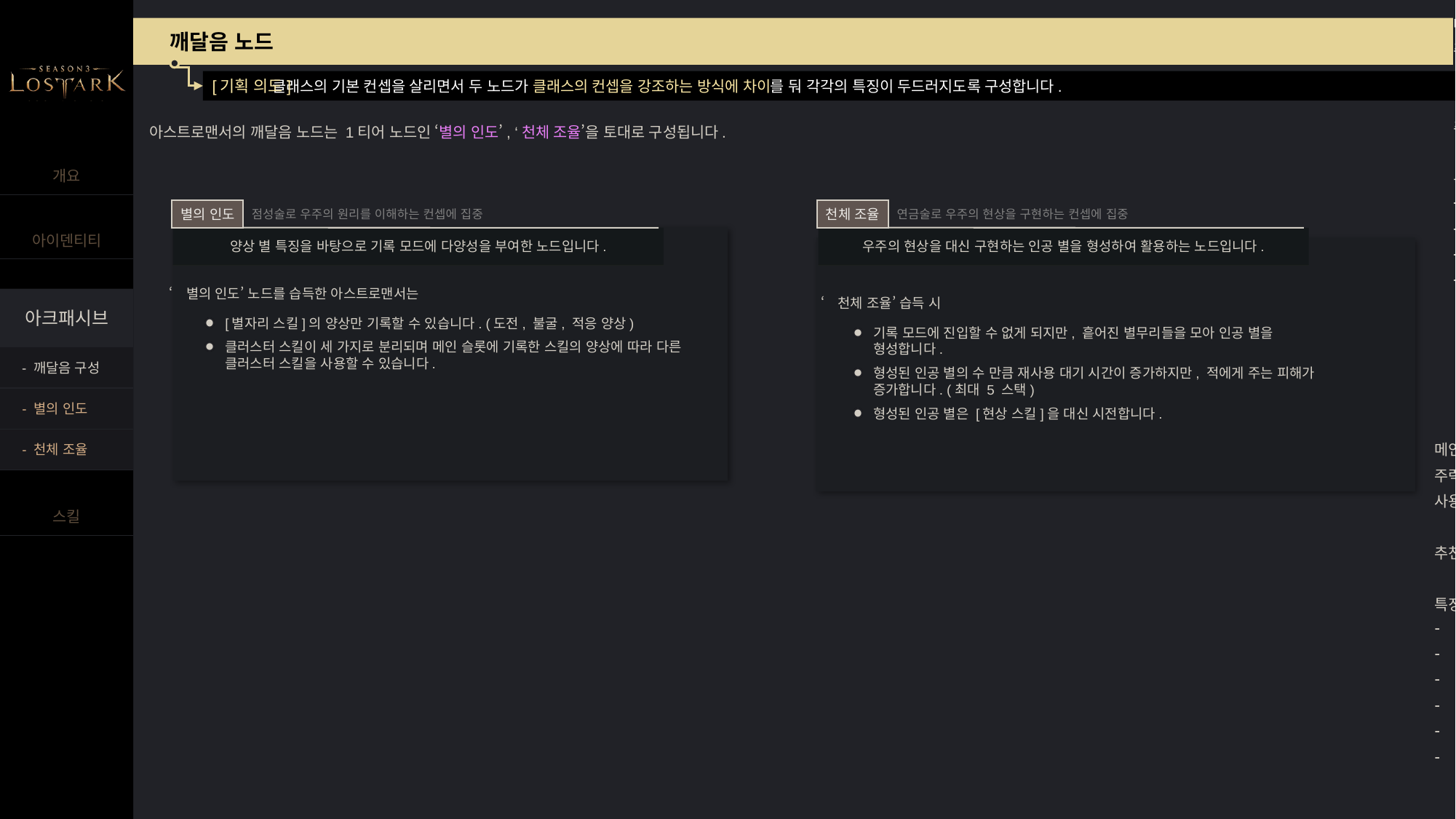

메인 특성 : 특화/치명
주력 스킬 : [별자리 스킬], 클러스터 스킬
사용 각인 : 아드,

추천 진화 4티어 노드 : 뭉특한 가시, 입식 타격가

특징:
치적 시너지
마나 소모량 적음
공이속 느림. 대신 이동 스킬이 있음.
아이덴티티 스킬 멸화/겁화 효율 높음

깨달음 노드

[기획 의도]
클래스의 기본 컨셉을 살리면서 두 노드가 클래스의 컨셉을 강조하는 방식에 차이를 둬 각각의 특징이 두드러지도록 구성합니다.
아스트로맨서의 깨달음 노드는 1티어 노드인 ‘별의 인도’, ‘천체 조율’을 토대로 구성됩니다.
별의 인도
점성술로 우주의 원리를 이해하는 컨셉에 집중
천체 조율
연금술로 우주의 현상을 구현하는 컨셉에 집중

양상 별 특징을 바탕으로 기록 모드에 다양성을 부여한 노드입니다.

우주의 현상을 대신 구현하는 인공 별을 형성하여 활용하는 노드입니다.

‘별의 인도’ 노드를 습득한 아스트로맨서는
[별자리 스킬]의 양상만 기록할 수 있습니다. (도전, 불굴, 적응 양상)
클러스터 스킬이 세 가지로 분리되며 메인 슬롯에 기록한 스킬의 양상에 따라 다른 클러스터 스킬을 사용할 수 있습니다.
‘천체 조율’ 습득 시
기록 모드에 진입할 수 없게 되지만, 흩어진 별무리들을 모아 인공 별을 형성합니다.
형성된 인공 별의 수 만큼 재사용 대기 시간이 증가하지만, 적에게 주는 피해가 증가합니다. (최대 5 스택)
형성된 인공 별은 [현상 스킬]을 대신 시전합니다.
- 깨달음 구성
- 별의 인도
- 천체 조율
메인 특성 : 신속, 치명
주력 스킬 : [현상 스킬] 70% / [별자리 스킬] 30%
사용 각인 : 아드, 마나 효율 증가, 돌격대장, 질량 증가 등

추천 진화 4티어 노드 : 뭉특한 가시(극치), 음속 돌파(극신), 마나 용광로(반반)

특징:
치적 시너지
마나 회복이 가능함.
신속과 치명의 적절한 조합 (극신or극치는 지양)
고치명 : 뭉가 (한 사이클이 강력함)
고신속: 마용 등 (사이클이 자주 돌아음)
취향 껏 특성 수치 선택